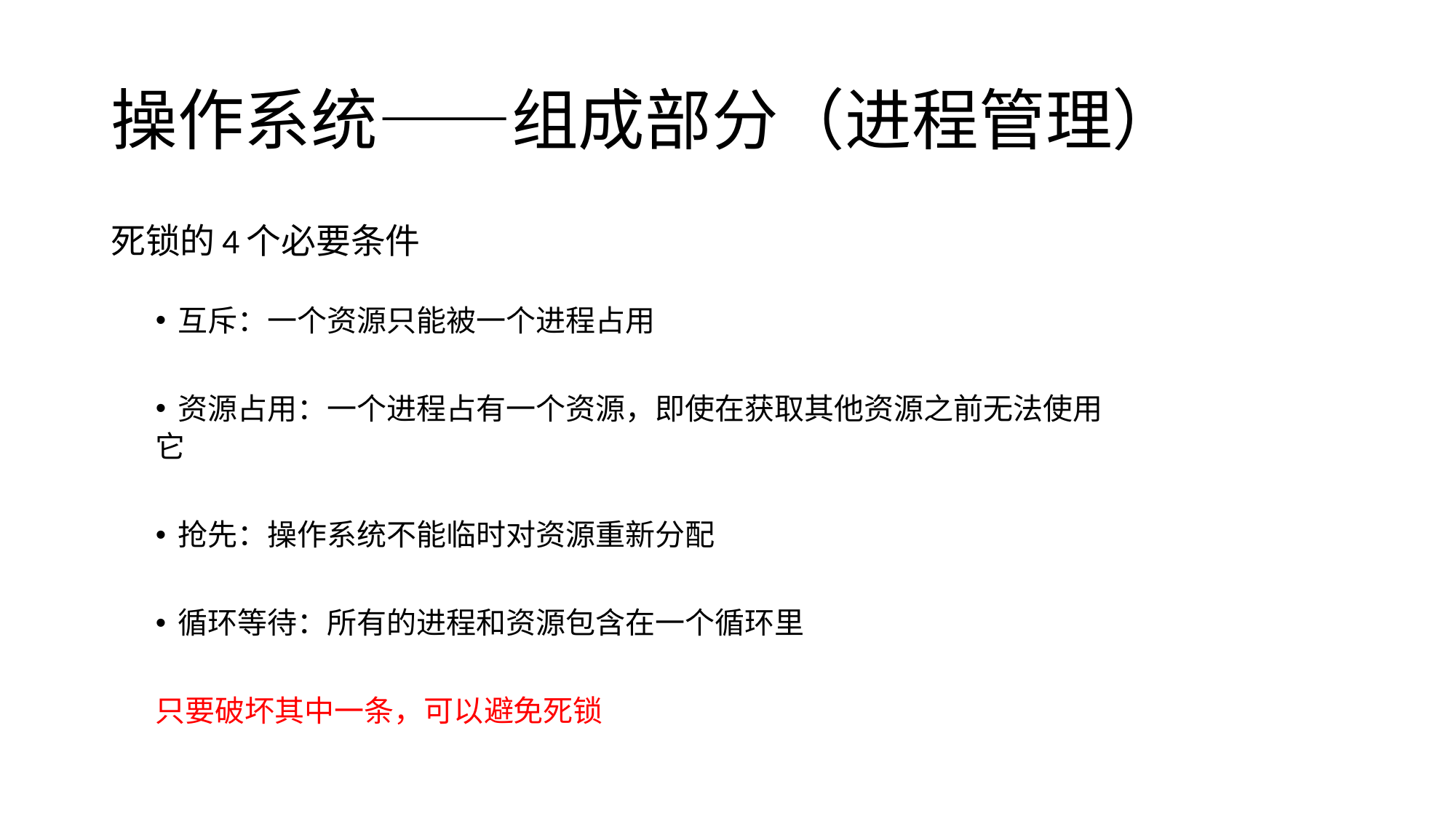

# 操作系统——组成部分（进程管理）
死锁的4个必要条件

互斥：一个资源只能被一个进程占用

资源占用：一个进程占有一个资源，即使在获取其他资源之前无法使用
它

抢先：操作系统不能临时对资源重新分配

循环等待：所有的进程和资源包含在一个循环里

只要破坏其中一条，可以避免死锁